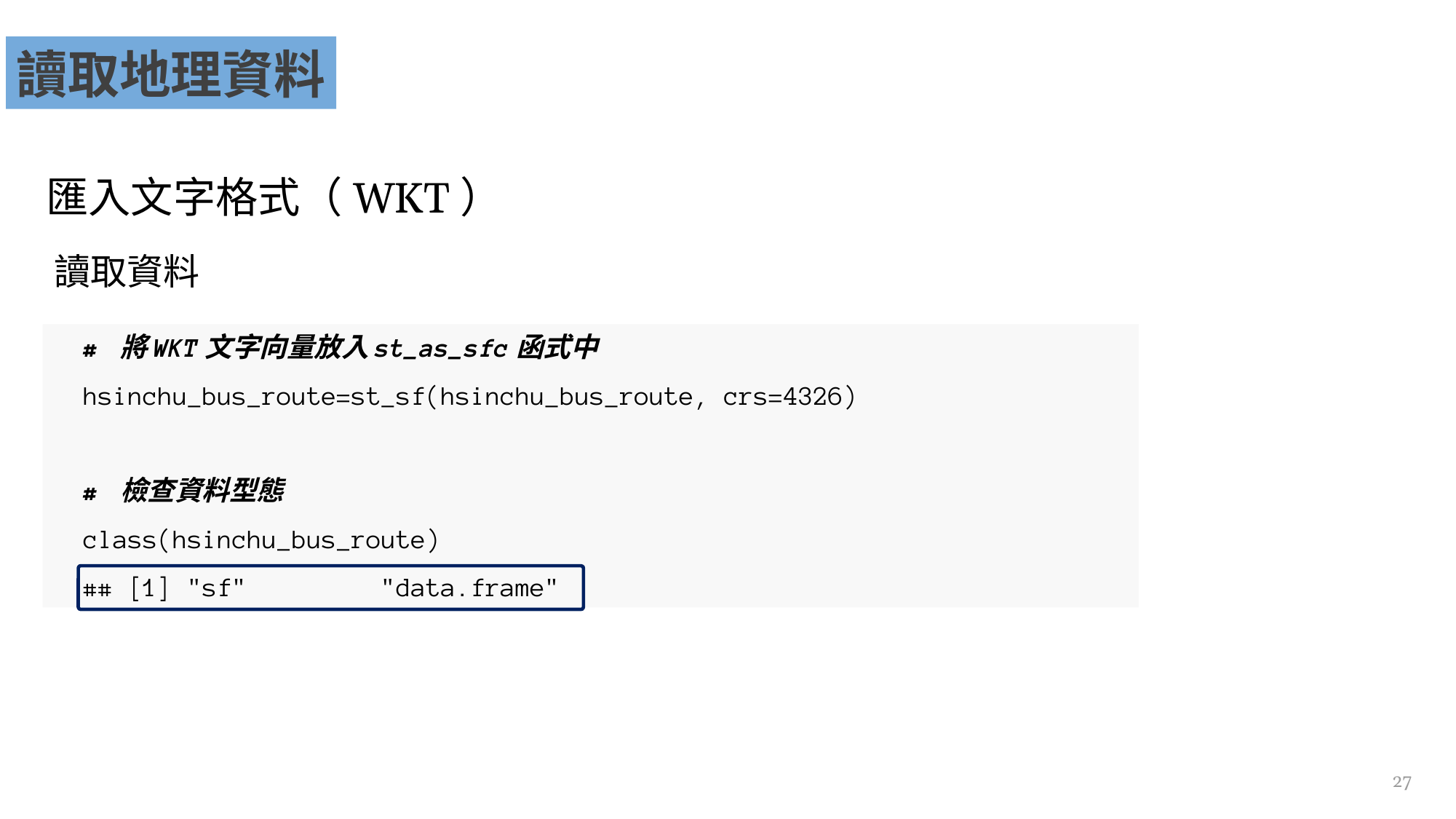

讀取地理資料
匯入文字格式（WKT）
讀取資料
# 將WKT文字向量放入st_as_sfc函式中
hsinchu_bus_route=st_sf(hsinchu_bus_route, crs=4326)

# 檢查資料型態
class(hsinchu_bus_route)
## [1] "sf"         "data.frame"

27